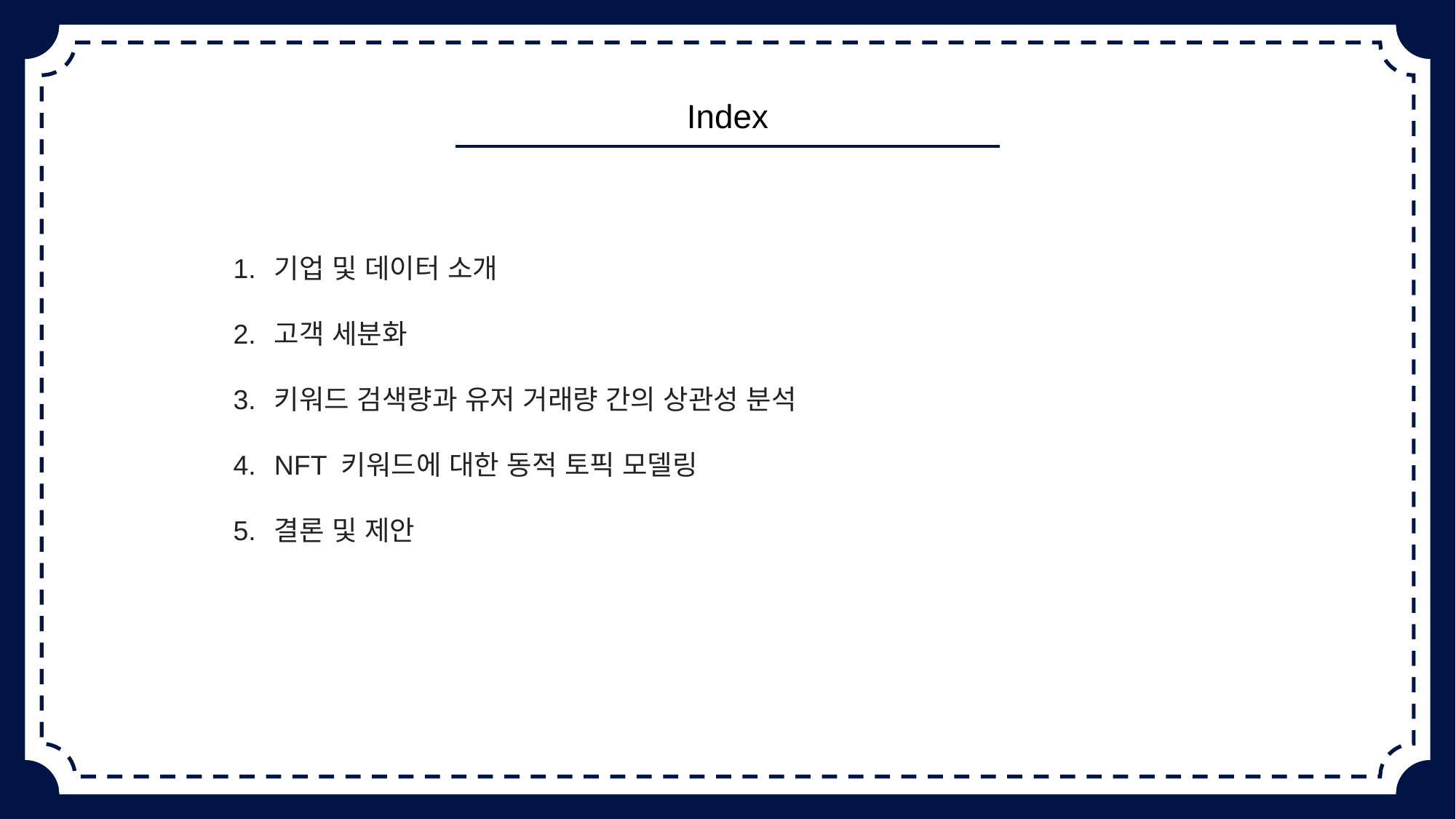

Index
기업 및 데이터 소개
고객 세분화
키워드 검색량과 유저 거래량 간의 상관성 분석
NFT 키워드에 대한 동적 토픽 모델링
결론 및 제안